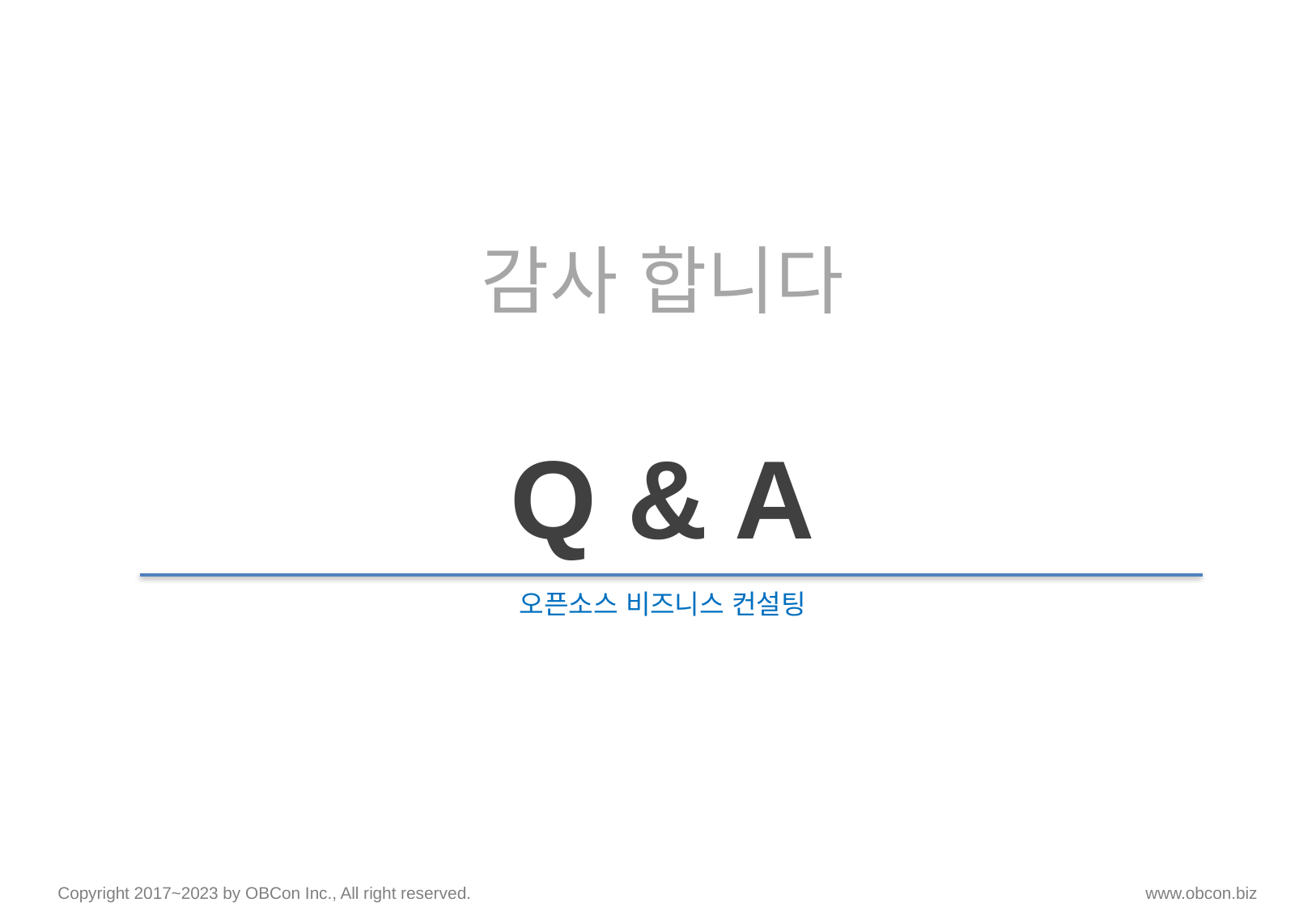

감사 합니다
Q & A
오픈소스 비즈니스 컨설팅